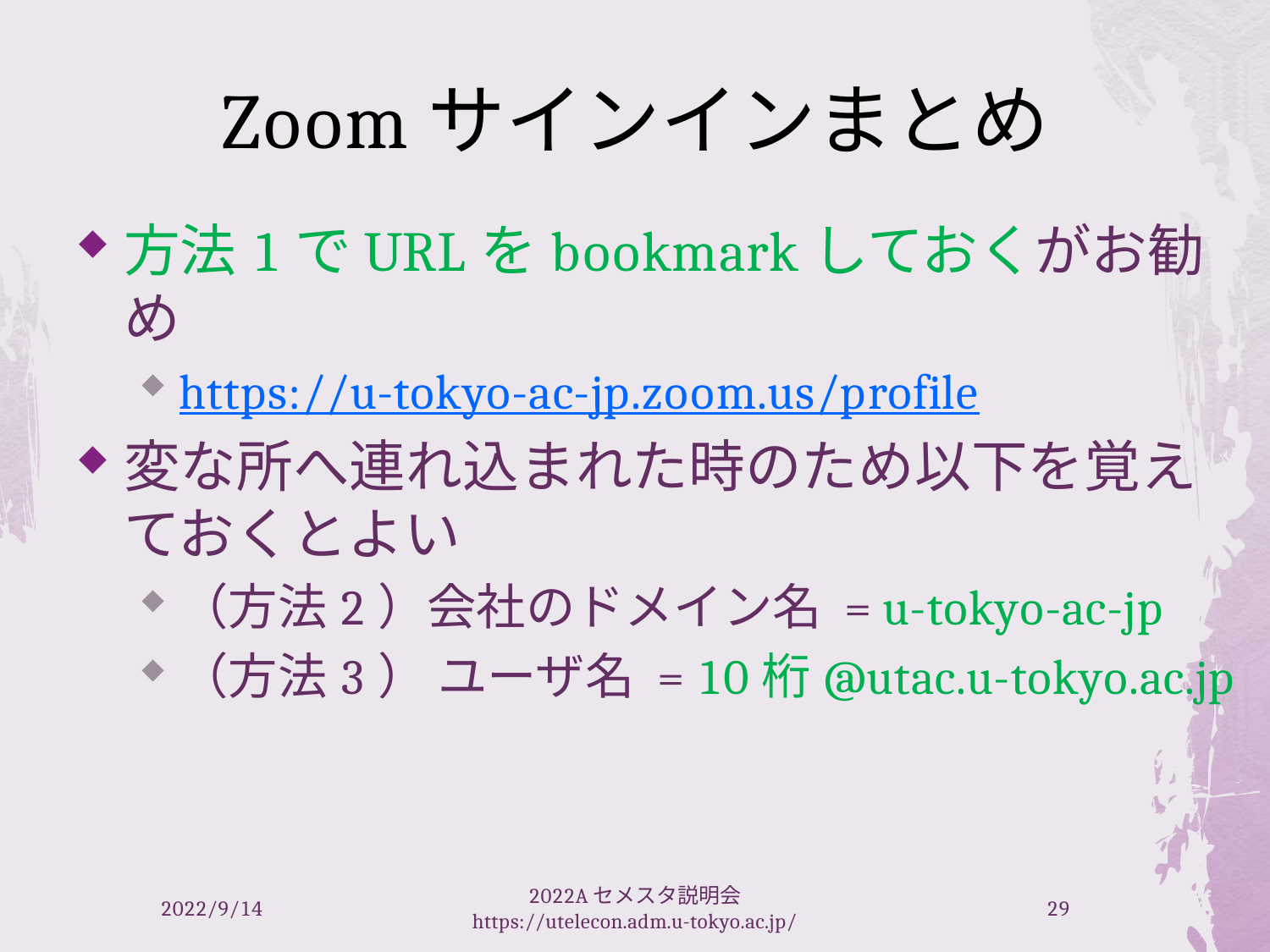

# Zoomサインインまとめ
方法1でURLをbookmarkしておくがお勧め
https://u-tokyo-ac-jp.zoom.us/profile
変な所へ連れ込まれた時のため以下を覚えておくとよい
（方法2）会社のドメイン名 = u-tokyo-ac-jp
（方法3） ユーザ名 = 10桁@utac.u-tokyo.ac.jp
2022/9/14
2022Aセメスタ説明会 https://utelecon.adm.u-tokyo.ac.jp/
29